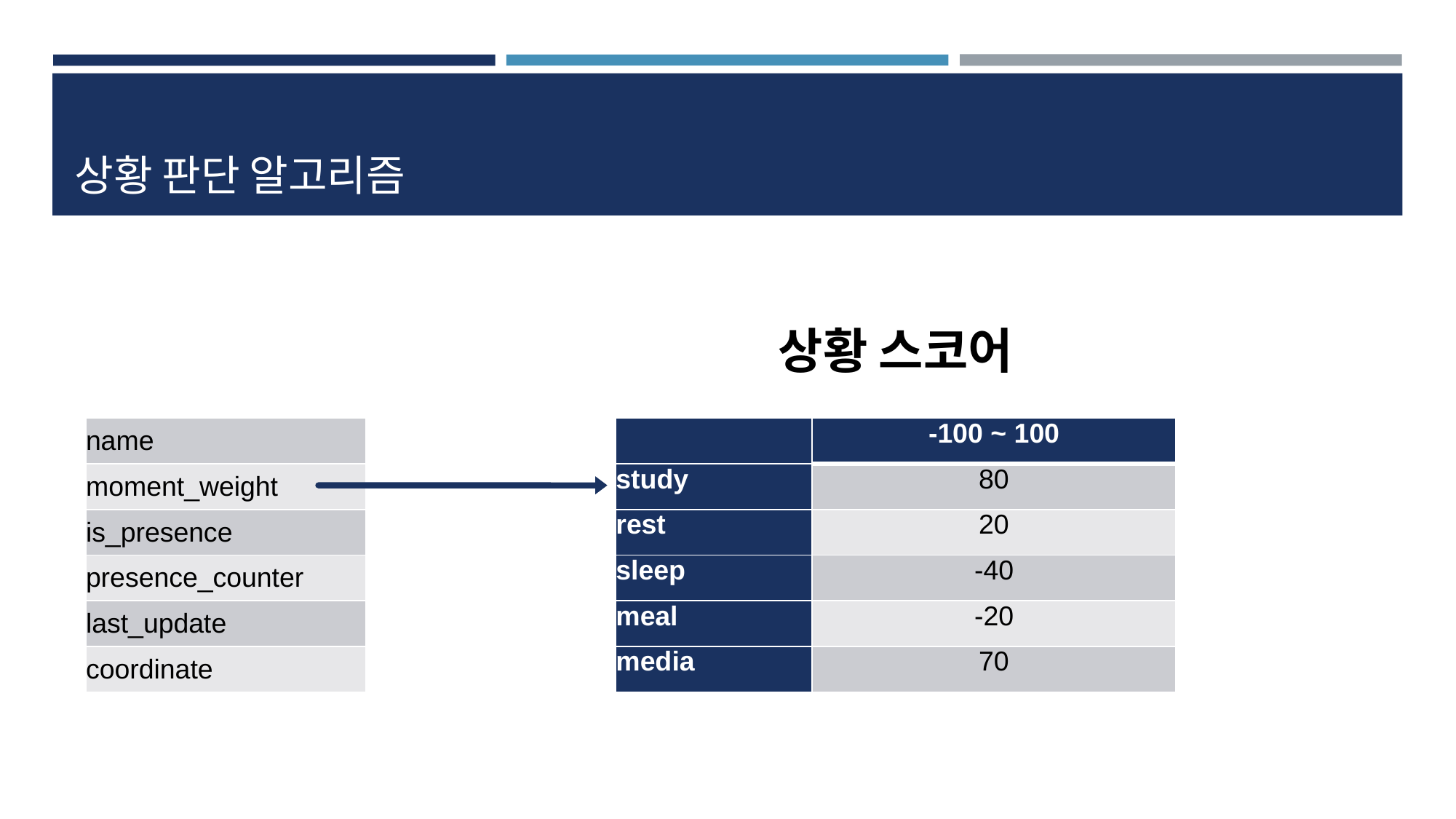

# 상황 판단 알고리즘
상황 스코어
| name |
| --- |
| moment\_weight |
| is\_presence |
| presence\_counter |
| last\_update |
| coordinate |
|  | -100 ~ 100 |
| --- | --- |
| study | 80 |
| rest | 20 |
| sleep | -40 |
| meal | -20 |
| media | 70 |